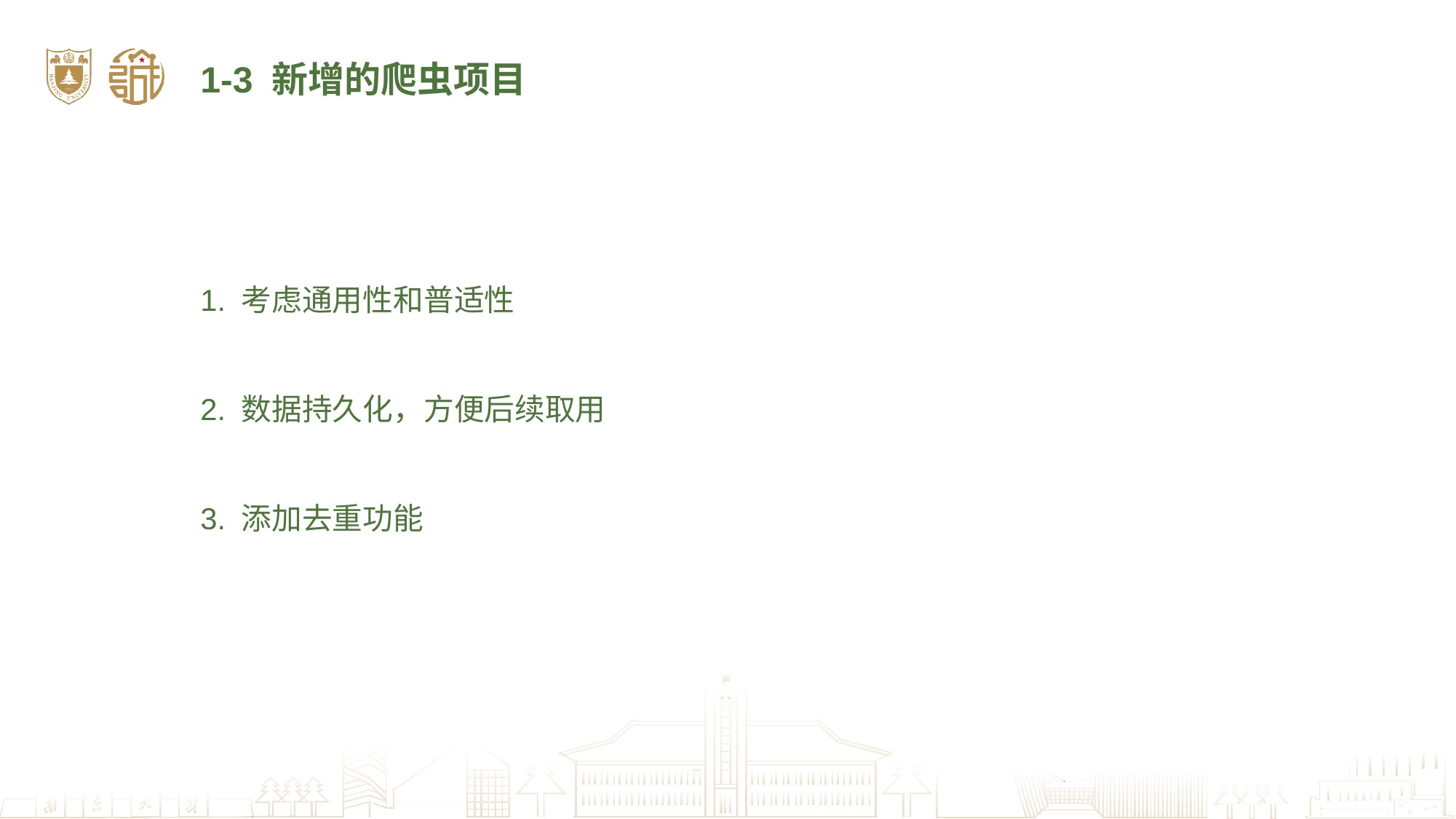

1-3 新增的爬虫项目
1. 考虑通用性和普适性

2. 数据持久化，方便后续取用

3. 添加去重功能